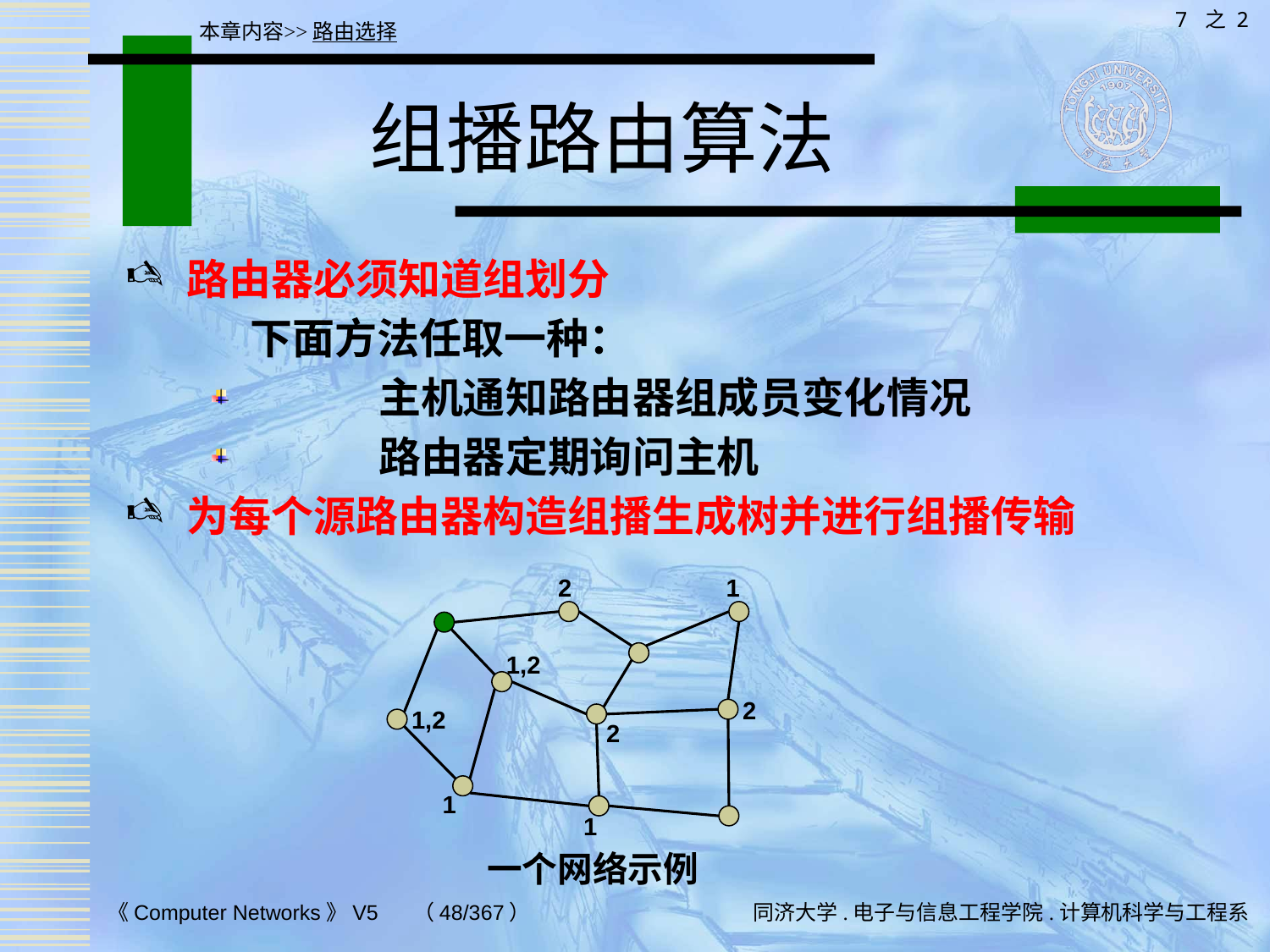

7 之 2
本章内容>>路由选择
# 组播路由算法
路由器必须知道组划分
   下面方法任取一种：
	主机通知路由器组成员变化情况
	路由器定期询问主机
为每个源路由器构造组播生成树并进行组播传输

2
1

1,2

2
1,2

2

1

1

一个网络示例